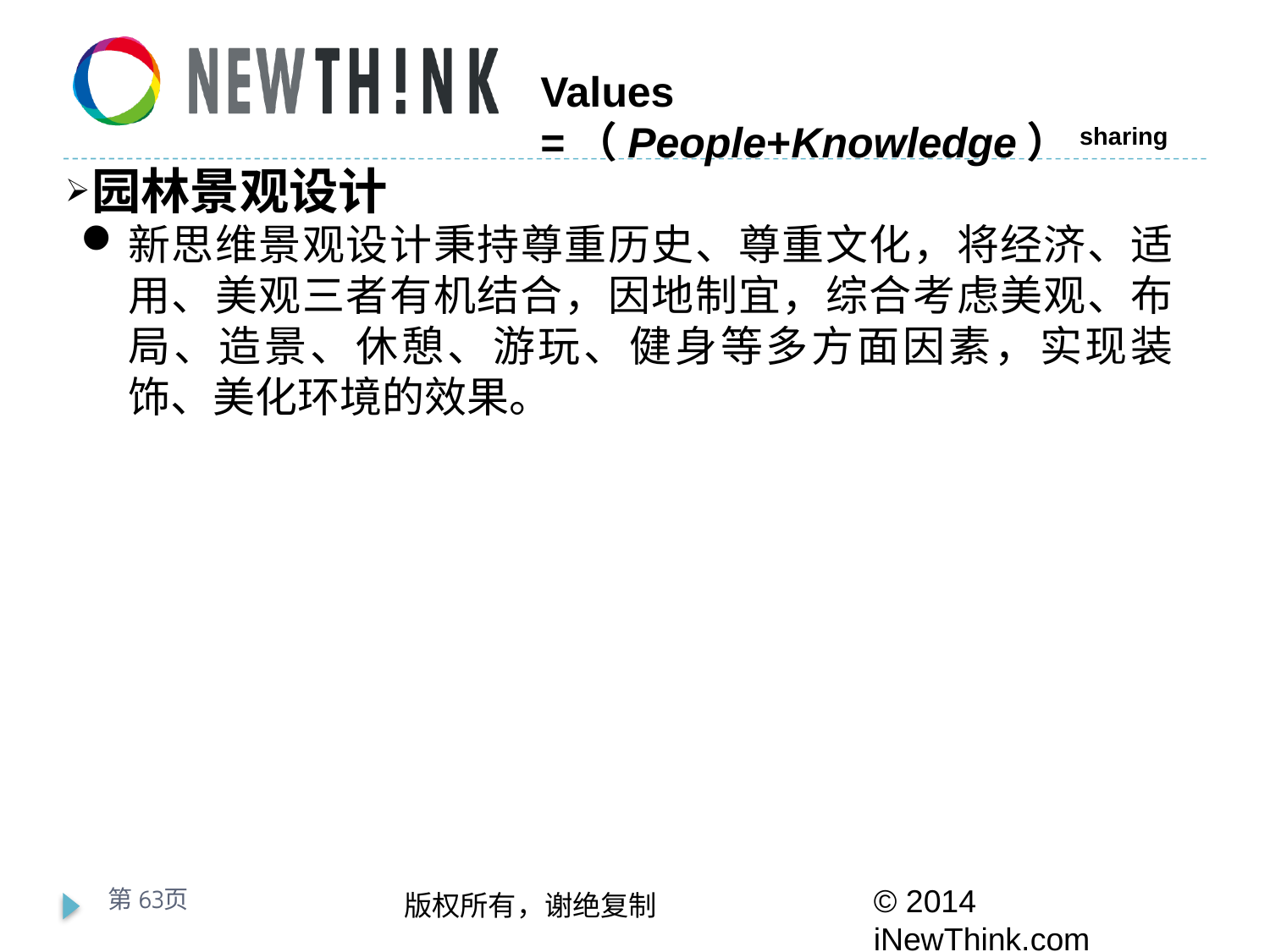

园林景观设计
新思维景观设计秉持尊重历史、尊重文化，将经济、适用、美观三者有机结合，因地制宜，综合考虑美观、布局、造景、休憩、游玩、健身等多方面因素，实现装饰、美化环境的效果。
第63页